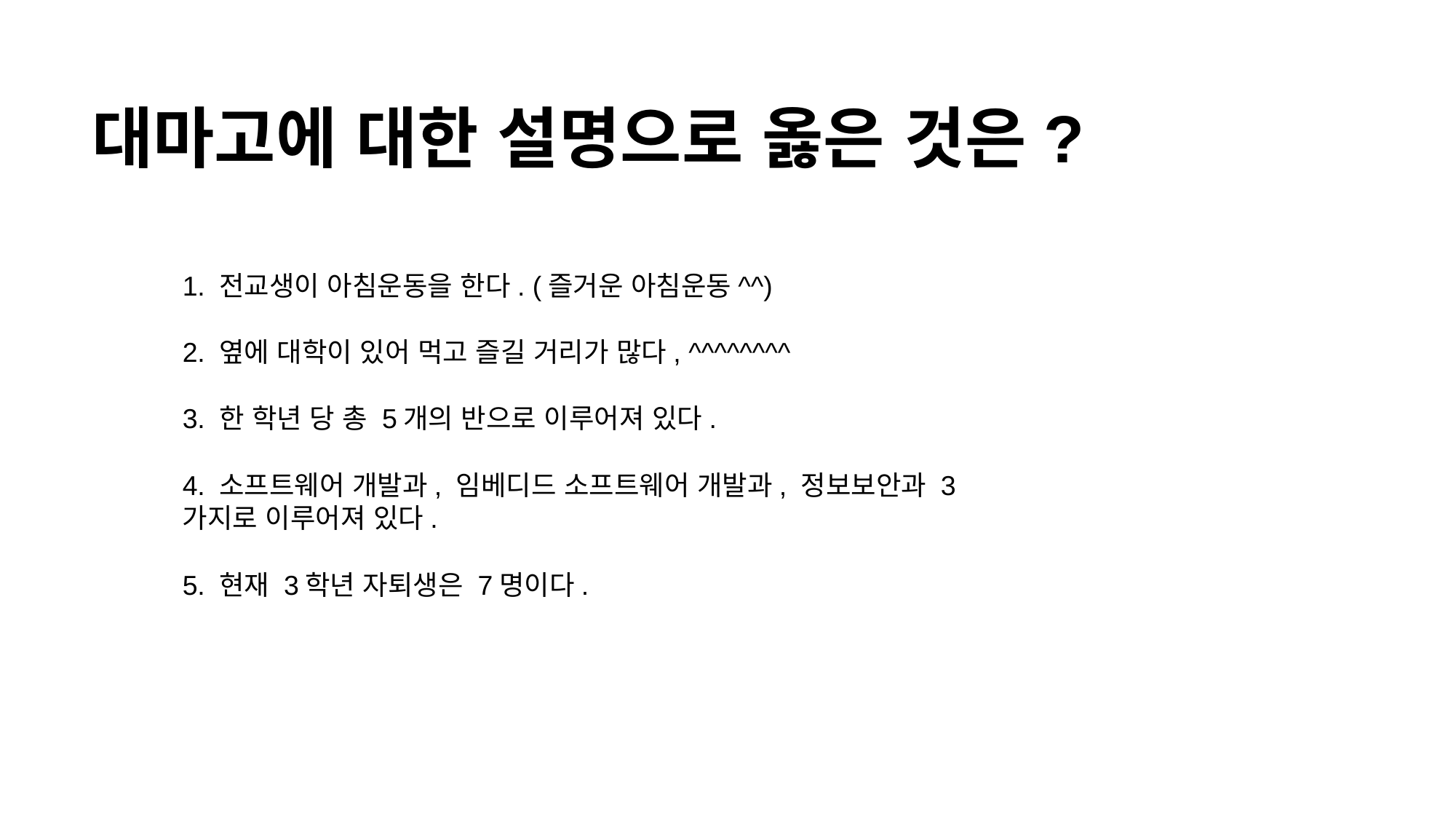

대마고에 대한 설명으로 옳은 것은?
1. 전교생이 아침운동을 한다. (즐거운 아침운동^^)
2. 옆에 대학이 있어 먹고 즐길 거리가 많다, ^^^^^^^^
3. 한 학년 당 총 5개의 반으로 이루어져 있다.
4. 소프트웨어 개발과, 임베디드 소프트웨어 개발과, 정보보안과 3가지로 이루어져 있다.
5. 현재 3학년 자퇴생은 7명이다.